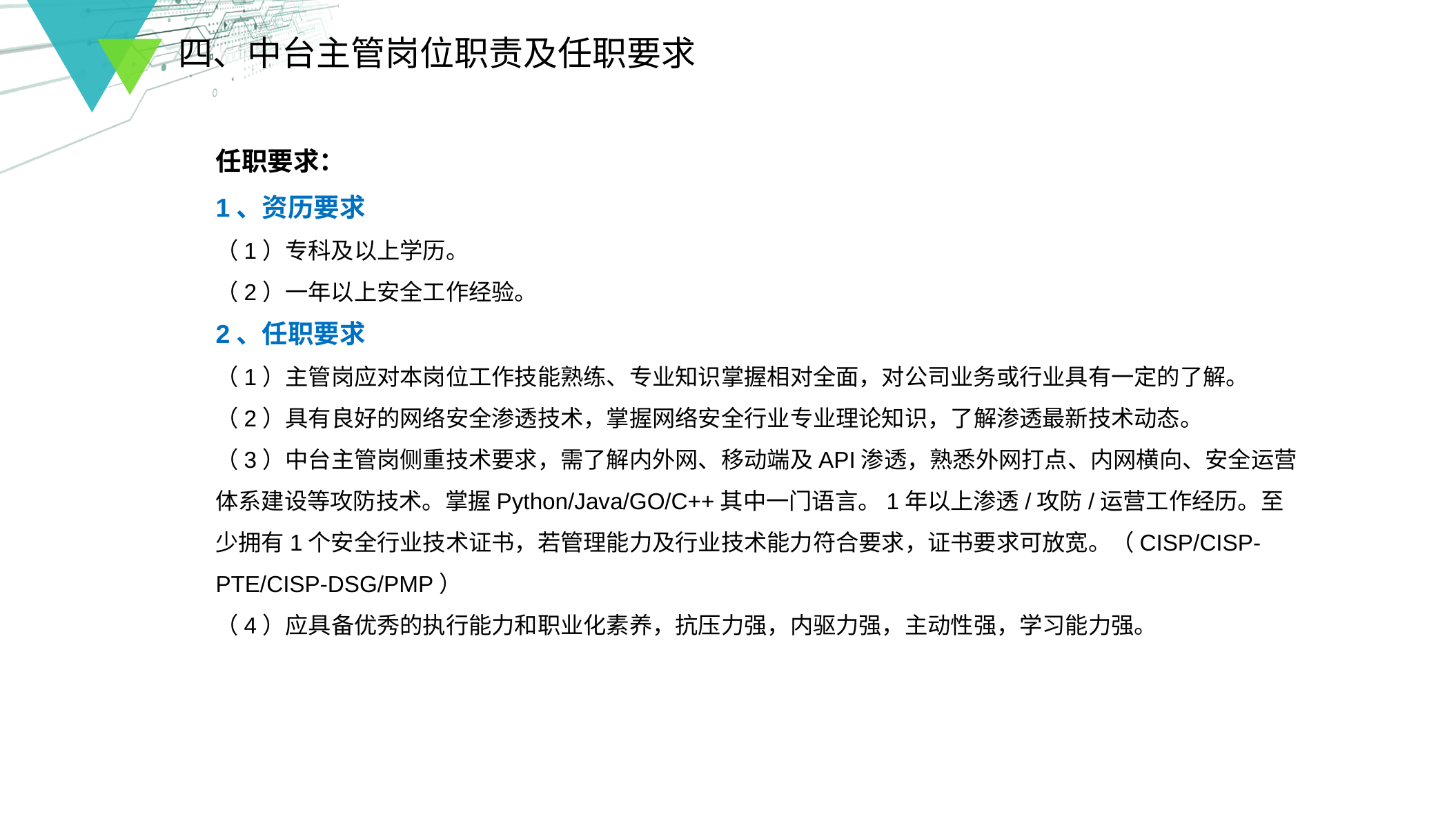

四、中台主管岗位职责及任职要求
任职要求：
1、资历要求
（1）专科及以上学历。
（2）一年以上安全工作经验。
2、任职要求
（1）主管岗应对本岗位工作技能熟练、专业知识掌握相对全面，对公司业务或行业具有一定的了解。
（2）具有良好的网络安全渗透技术，掌握网络安全行业专业理论知识，了解渗透最新技术动态。
（3）中台主管岗侧重技术要求，需了解内外网、移动端及API渗透，熟悉外网打点、内网横向、安全运营体系建设等攻防技术。掌握Python/Java/GO/C++其中一门语言。1年以上渗透/攻防/运营工作经历。至少拥有1个安全行业技术证书，若管理能力及行业技术能力符合要求，证书要求可放宽。（CISP/CISP-PTE/CISP-DSG/PMP）
（4）应具备优秀的执行能力和职业化素养，抗压力强，内驱力强，主动性强，学习能力强。